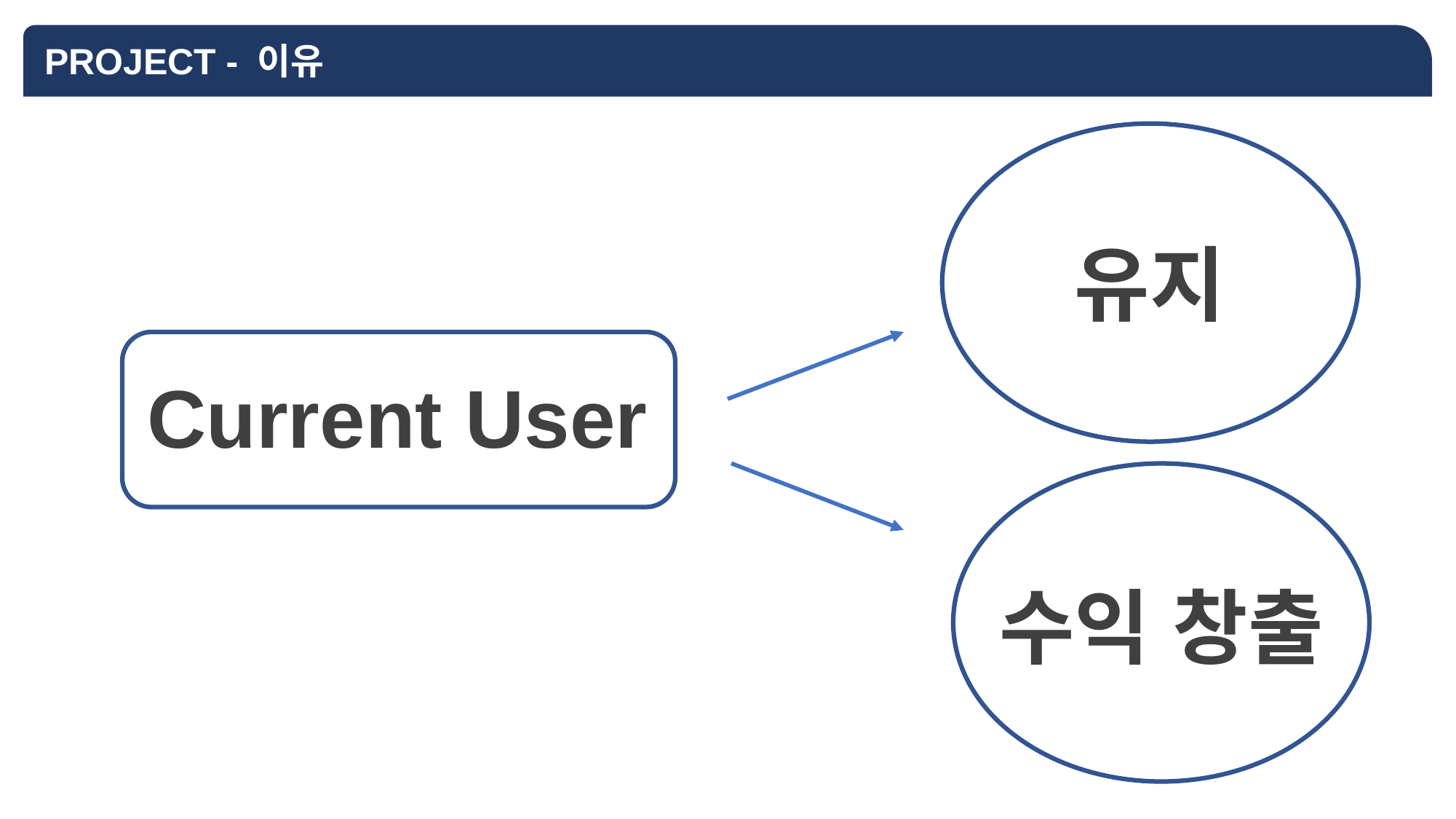

PROJECT - 이유

유지

Current User
01
01

수익 창출